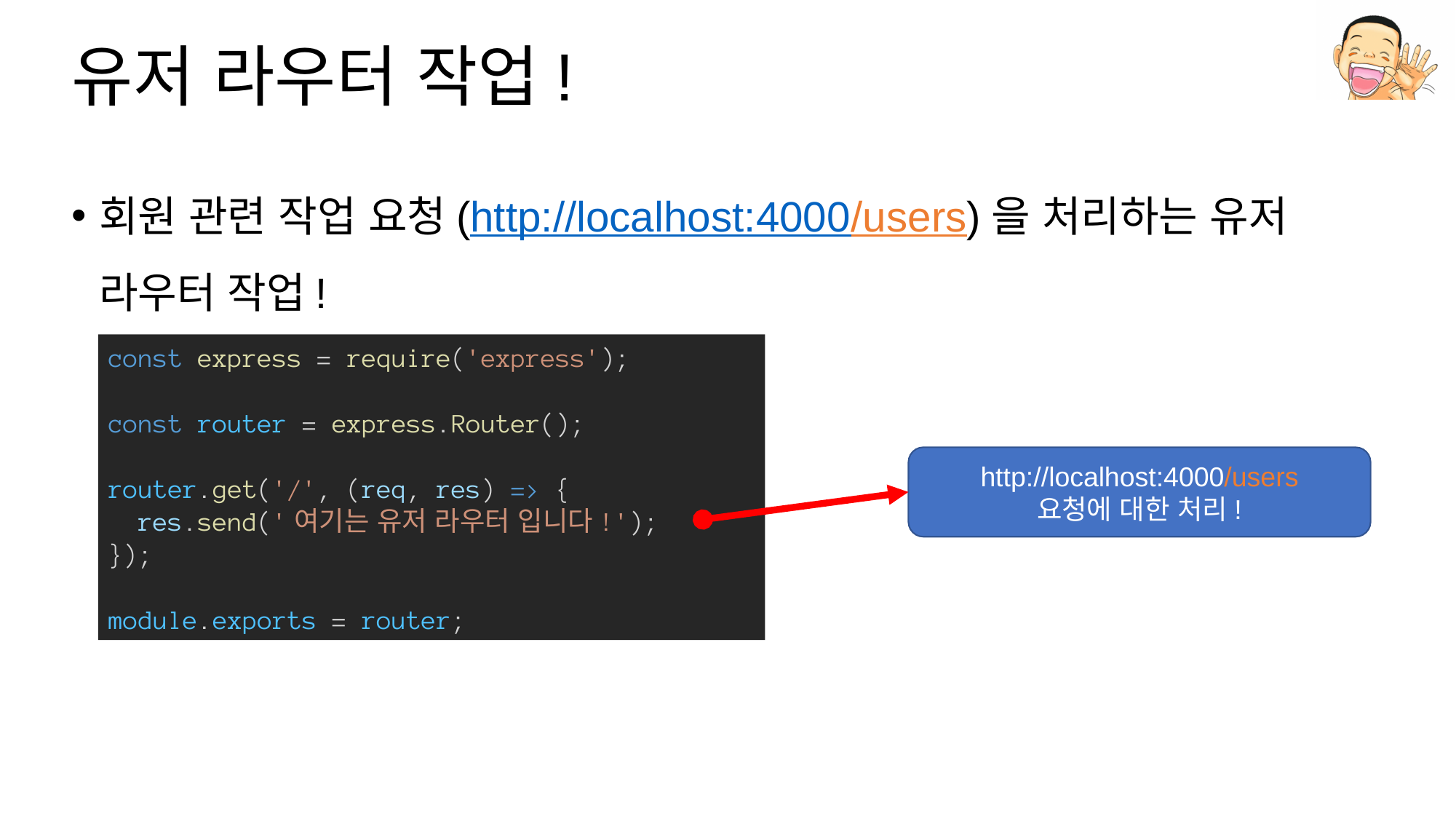

# 유저 라우터 작업!
회원 관련 작업 요청(http://localhost:4000/users)을 처리하는 유저 라우터 작업!
const express = require('express');
const router = express.Router();
router.get('/', (req, res) => {
  res.send('여기는 유저 라우터 입니다!');
});
module.exports = router;
http://localhost:4000/users
요청에 대한 처리!